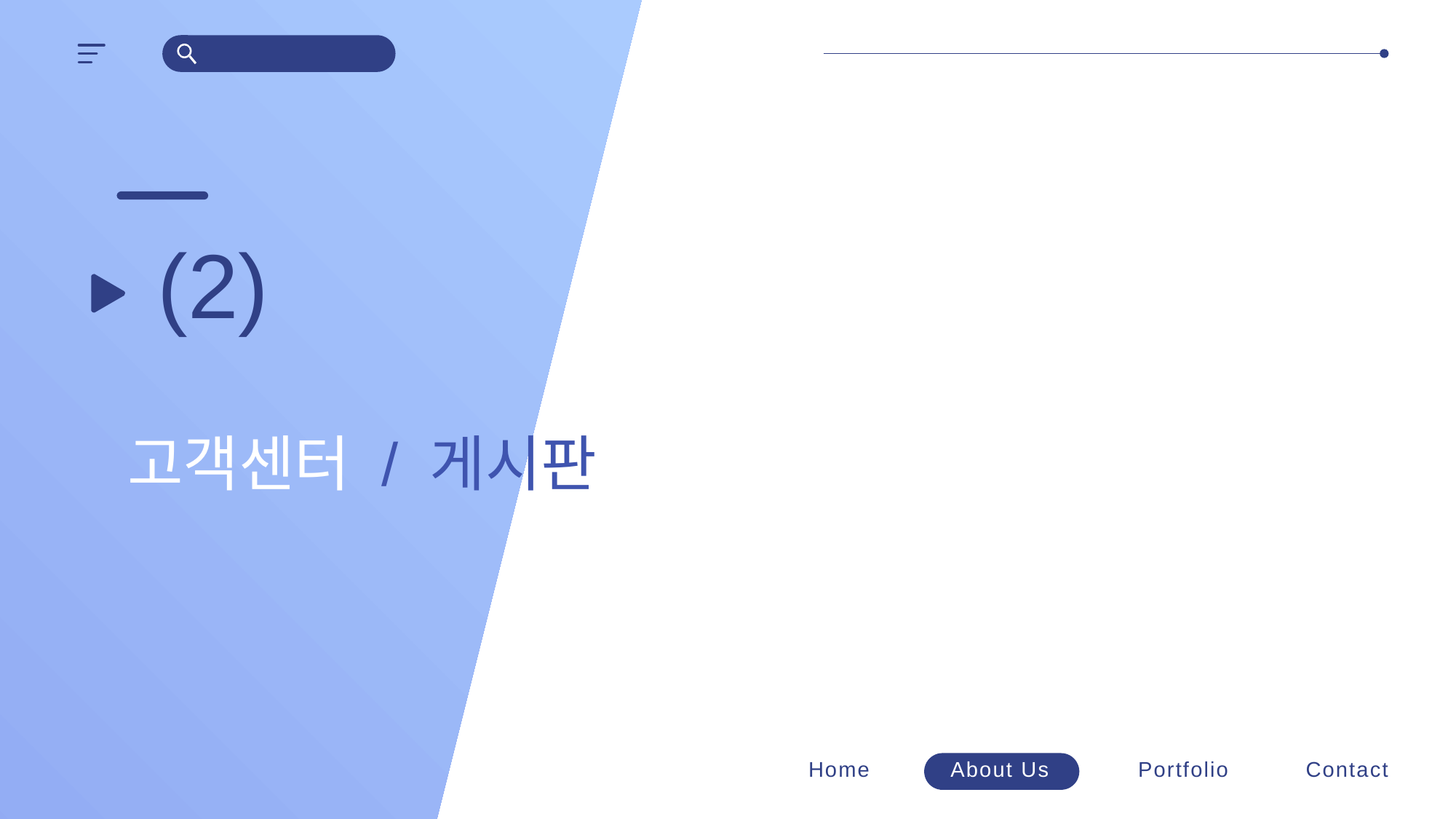

https://www.ypppt.com/

(2)

고객센터 / 게시판
Home
About Us

Portfolio
Contact